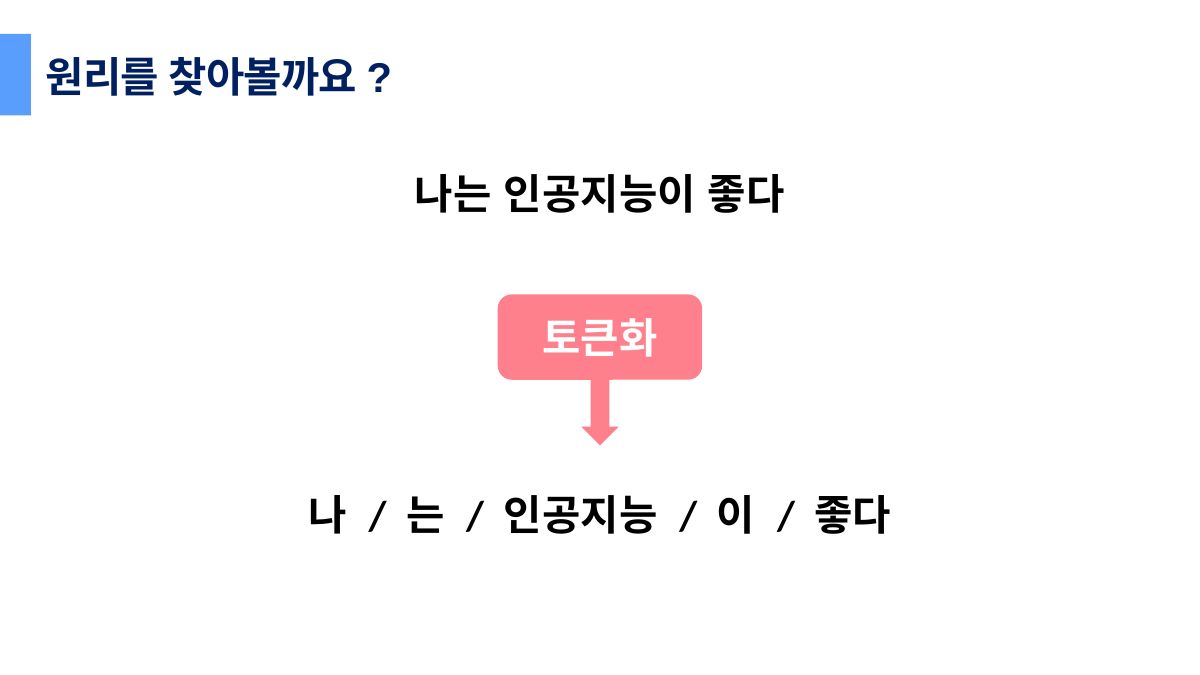

원리를 찾아볼까요?
나는 인공지능이 좋다

토큰화

나 / 는 / 인공지능 / 이 / 좋다